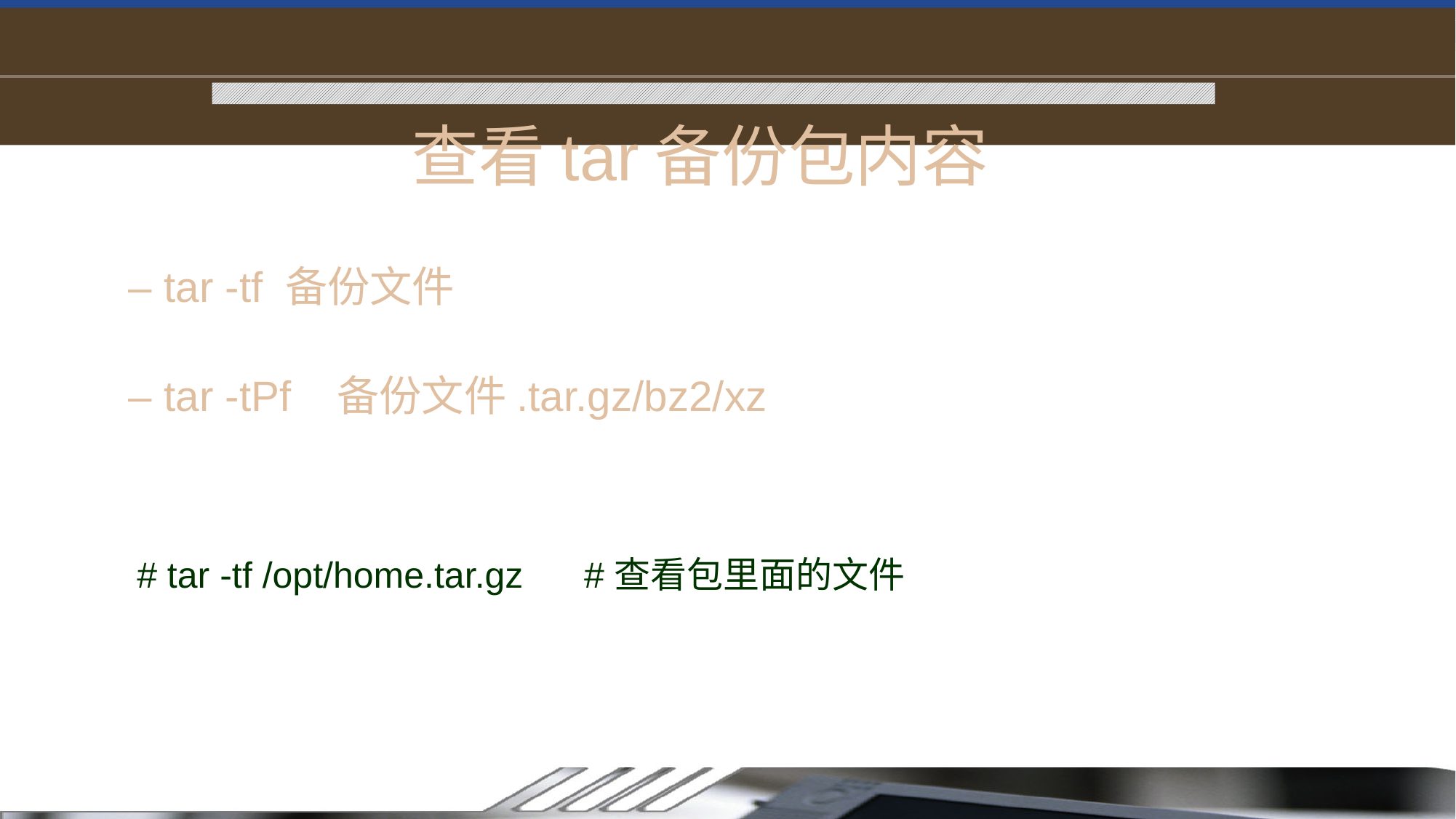

查看tar备份包内容
– tar -tf 备份文件

– tar -tPf   备份文件.tar.gz/bz2/xz
# tar -tf /opt/home.tar.gz      #查看包里面的文件